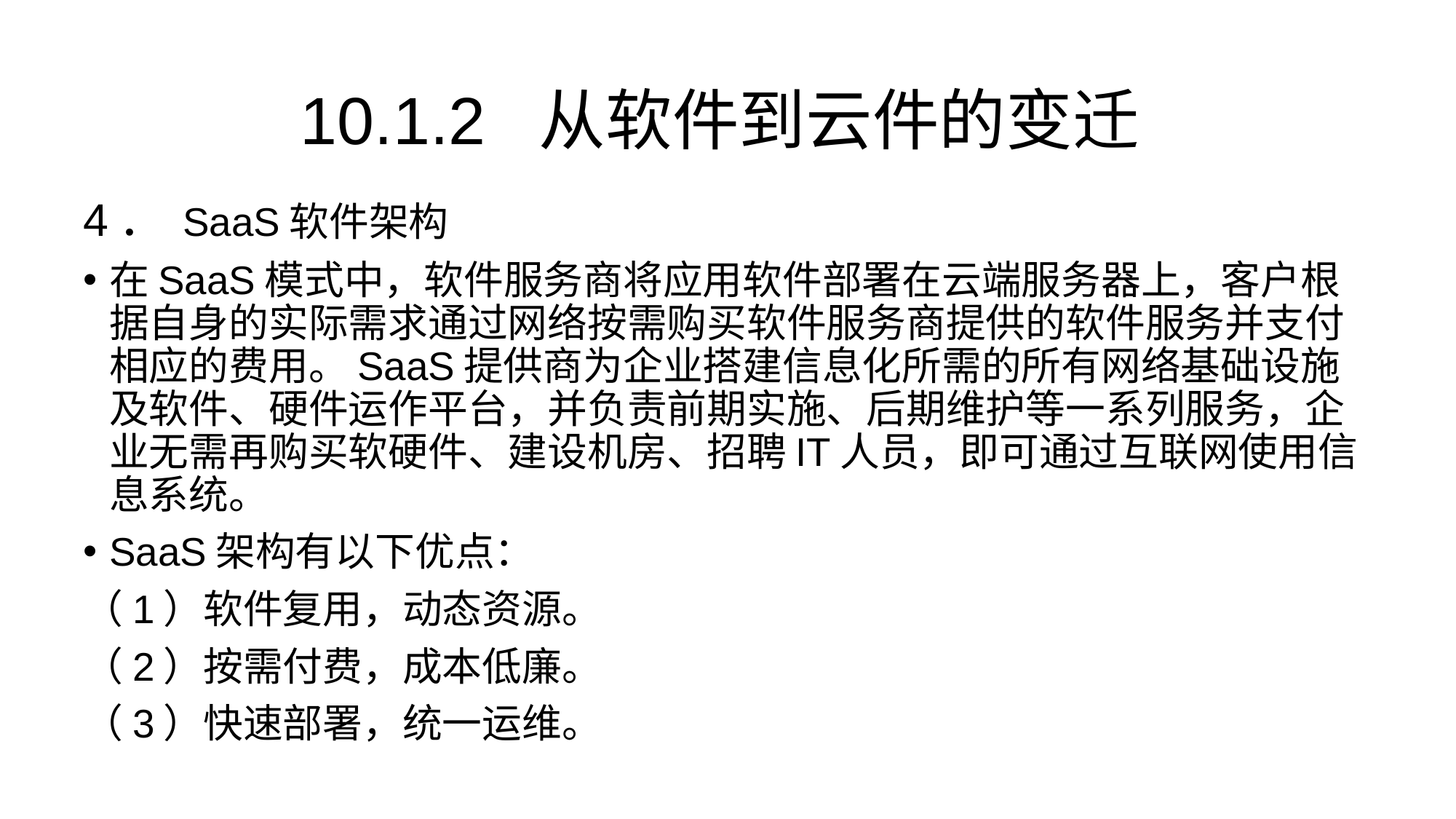

# 10.1.2  从软件到云件的变迁
4． SaaS软件架构
在SaaS模式中，软件服务商将应用软件部署在云端服务器上，客户根据自身的实际需求通过网络按需购买软件服务商提供的软件服务并支付相应的费用。SaaS提供商为企业搭建信息化所需的所有网络基础设施及软件、硬件运作平台，并负责前期实施、后期维护等一系列服务，企业无需再购买软硬件、建设机房、招聘IT人员，即可通过互联网使用信息系统。
SaaS架构有以下优点：
（1）软件复用，动态资源。
（2）按需付费，成本低廉。
（3）快速部署，统一运维。